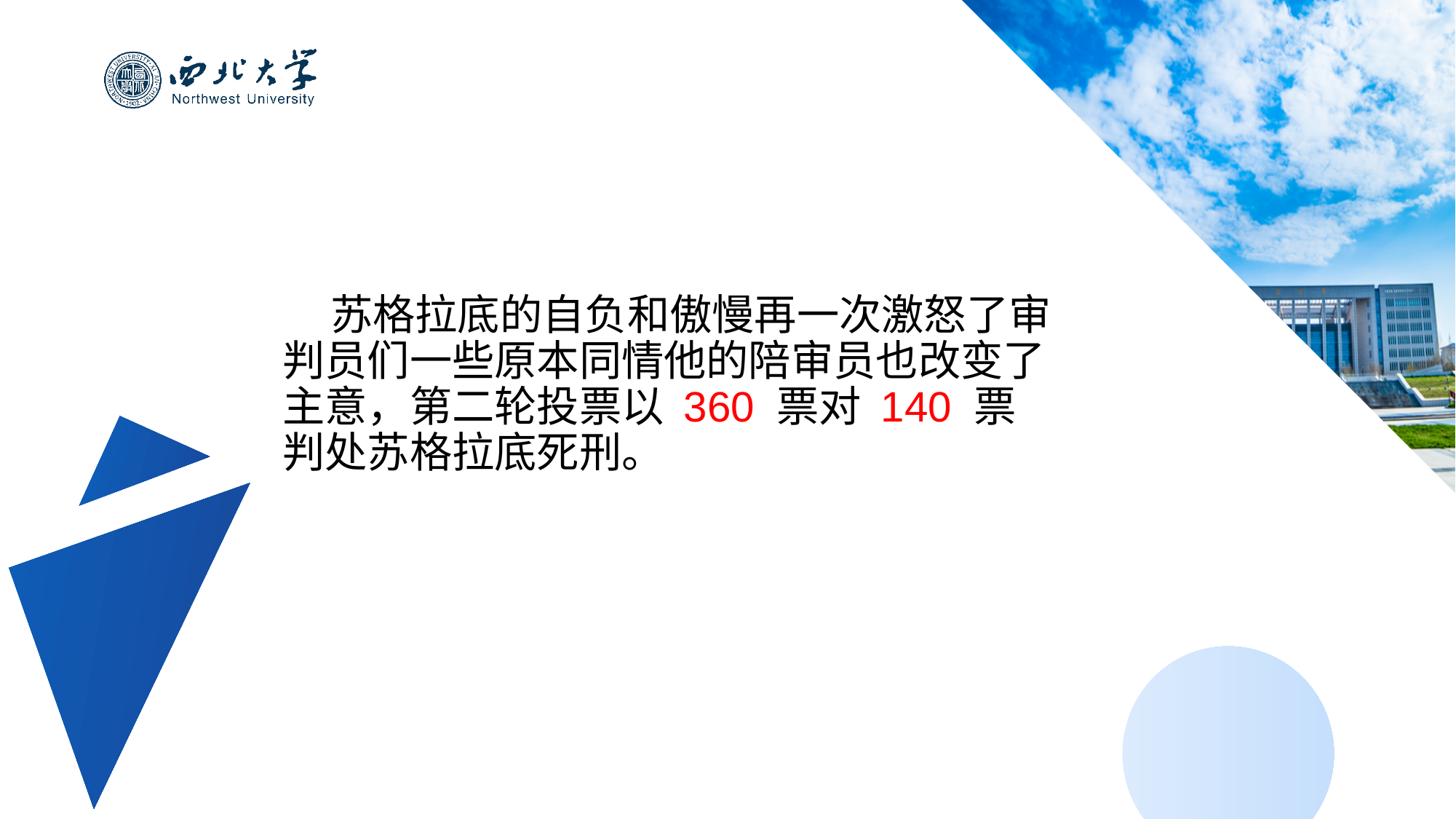

苏格拉底的自负和傲慢再一次激怒了审判员们一些原本同情他的陪审员也改变了主意，第二轮投票以 360 票对 140 票判处苏格拉底死刑。